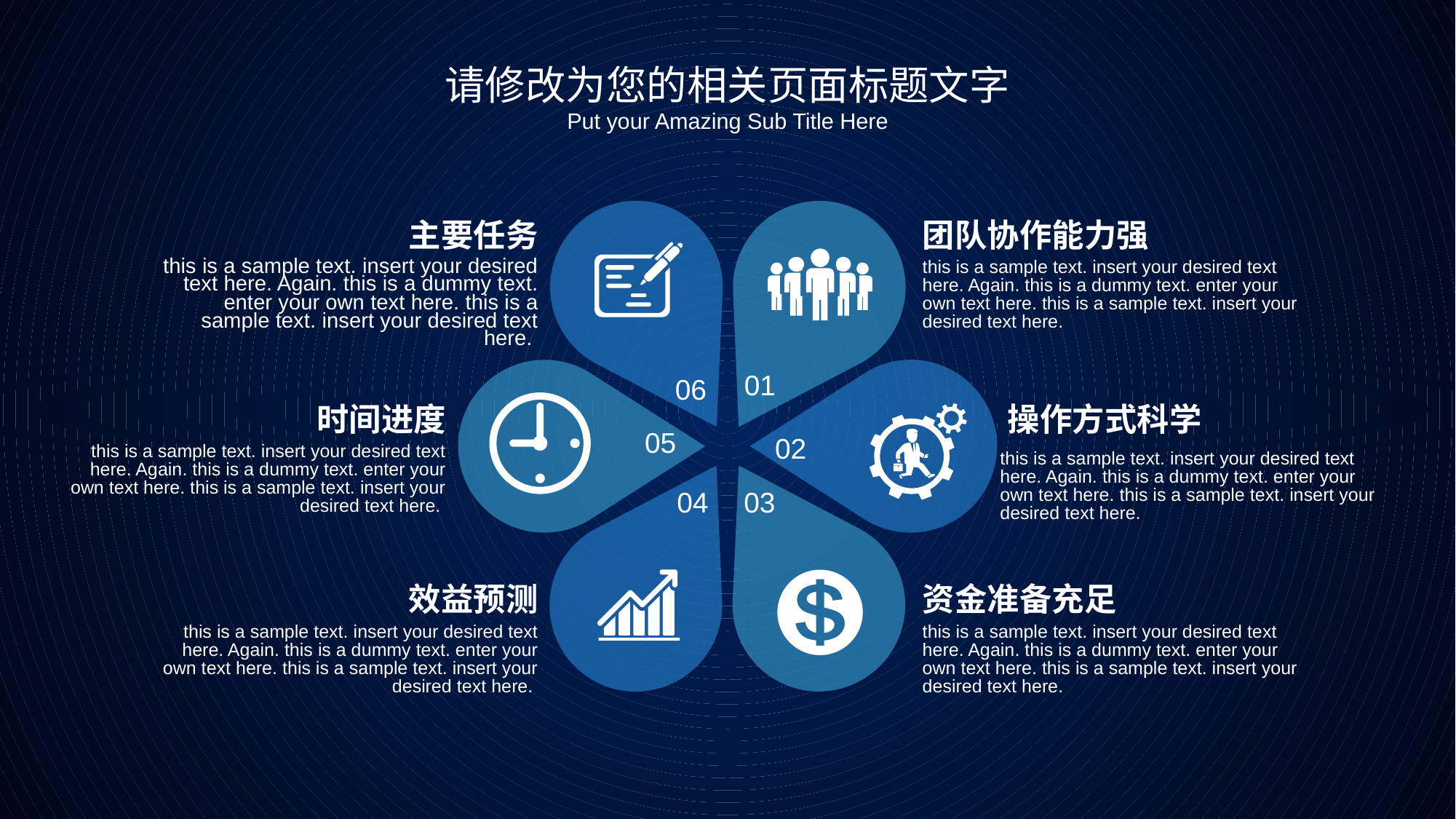

请修改为您的相关页面标题文字
Put your Amazing Sub Title Here

团队协作能力强
主要任务

this is a sample text. insert your desired text here. Again. this is a dummy text. enter your own text here. this is a sample text. insert your desired text here.
this is a sample text. insert your desired text here. Again. this is a dummy text. enter your own text here. this is a sample text. insert your desired text here.

01
06

时间进度
操作方式科学

05
02
this is a sample text. insert your desired text here. Again. this is a dummy text. enter your own text here. this is a sample text. insert your desired text here.

this is a sample text. insert your desired text here. Again. this is a dummy text. enter your own text here. this is a sample text. insert your desired text here.
03
04

效益预测
资金准备充足
this is a sample text. insert your desired text here. Again. this is a dummy text. enter your own text here. this is a sample text. insert your desired text here.
this is a sample text. insert your desired text here. Again. this is a dummy text. enter your own text here. this is a sample text. insert your desired text here.